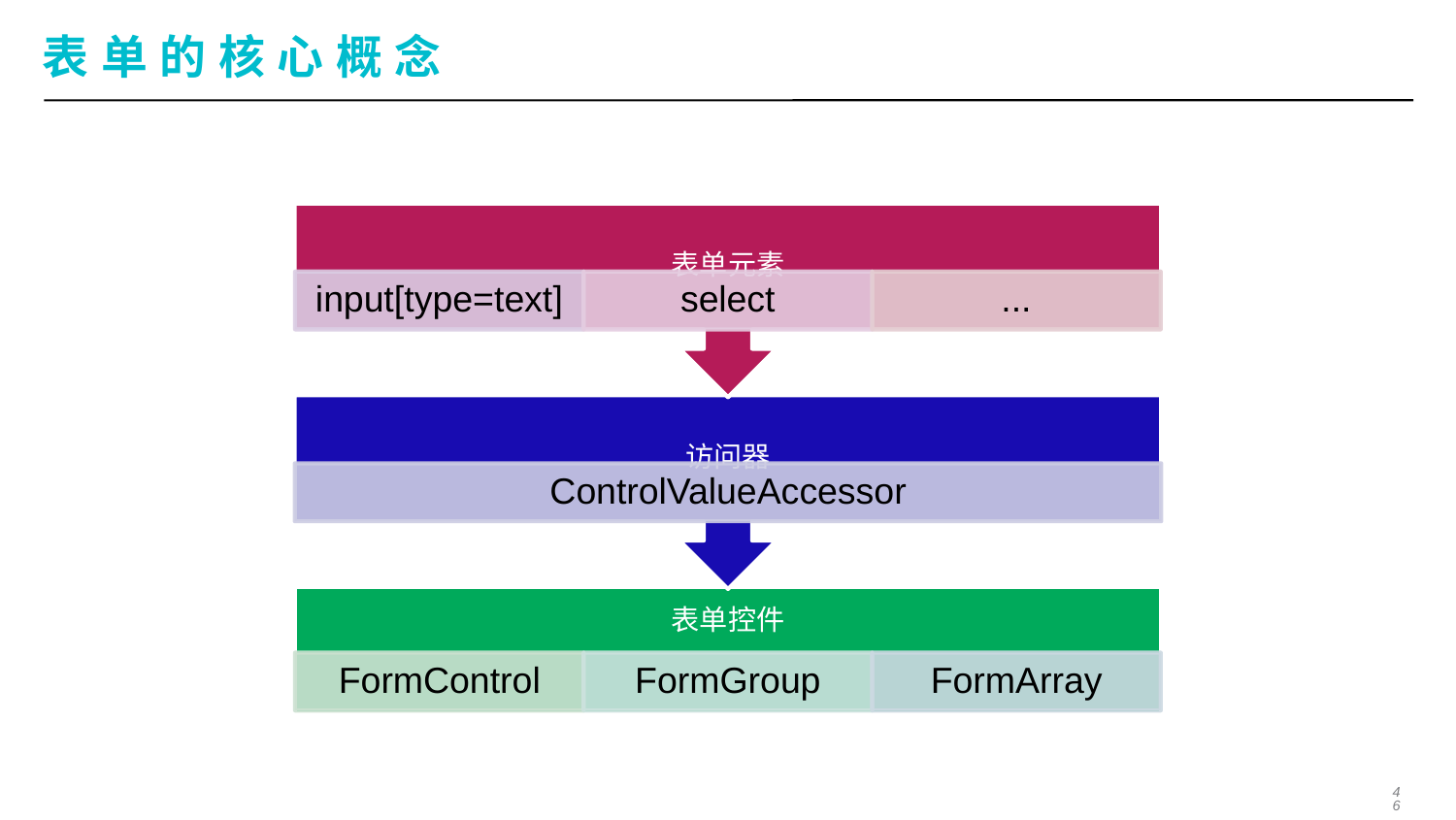

# 表单的核心概念
表单控件
FormControl
FormGroup
FormArray
访问器
ControlValueAccessor
表单元素
input[type=text]
select
...
46